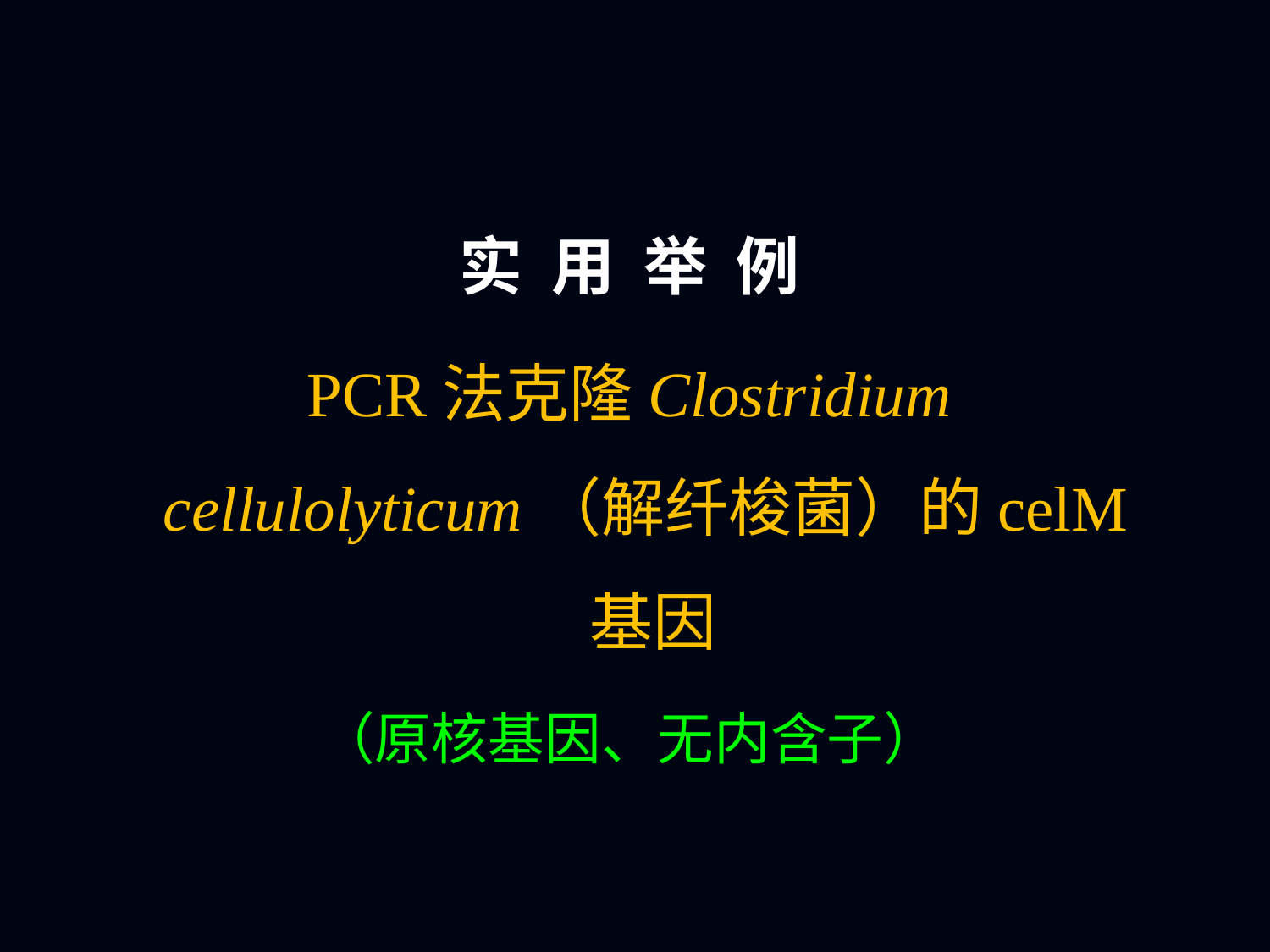

实  用  举  例
PCR法克隆Clostridium cellulolyticum（解纤梭菌）的celM基因
（原核基因、无内含子）